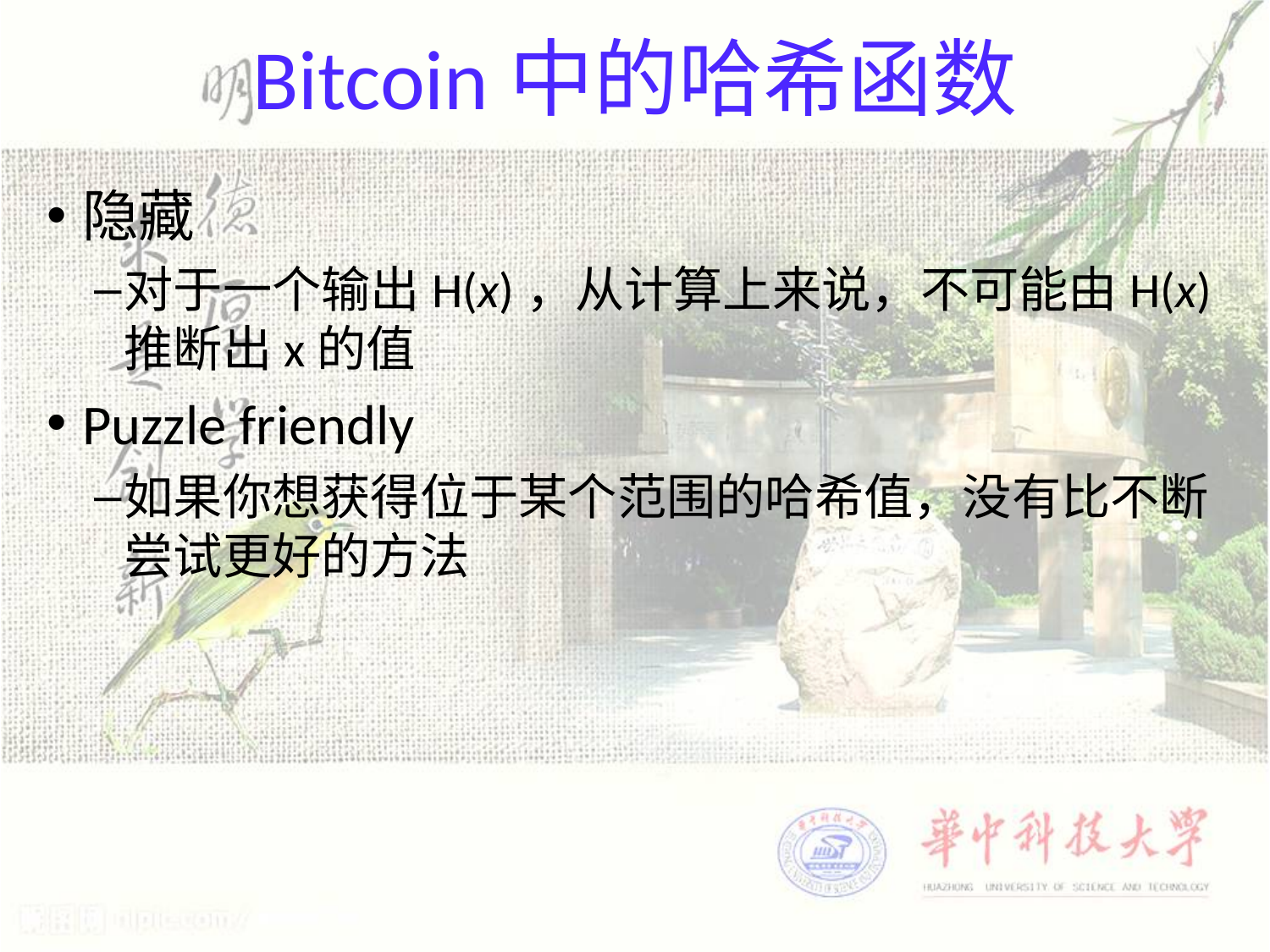

# Bitcoin中的哈希函数
隐藏
对于一个输出H(x)，从计算上来说，不可能由H(x)推断出x的值
Puzzle friendly
如果你想获得位于某个范围的哈希值，没有比不断尝试更好的方法